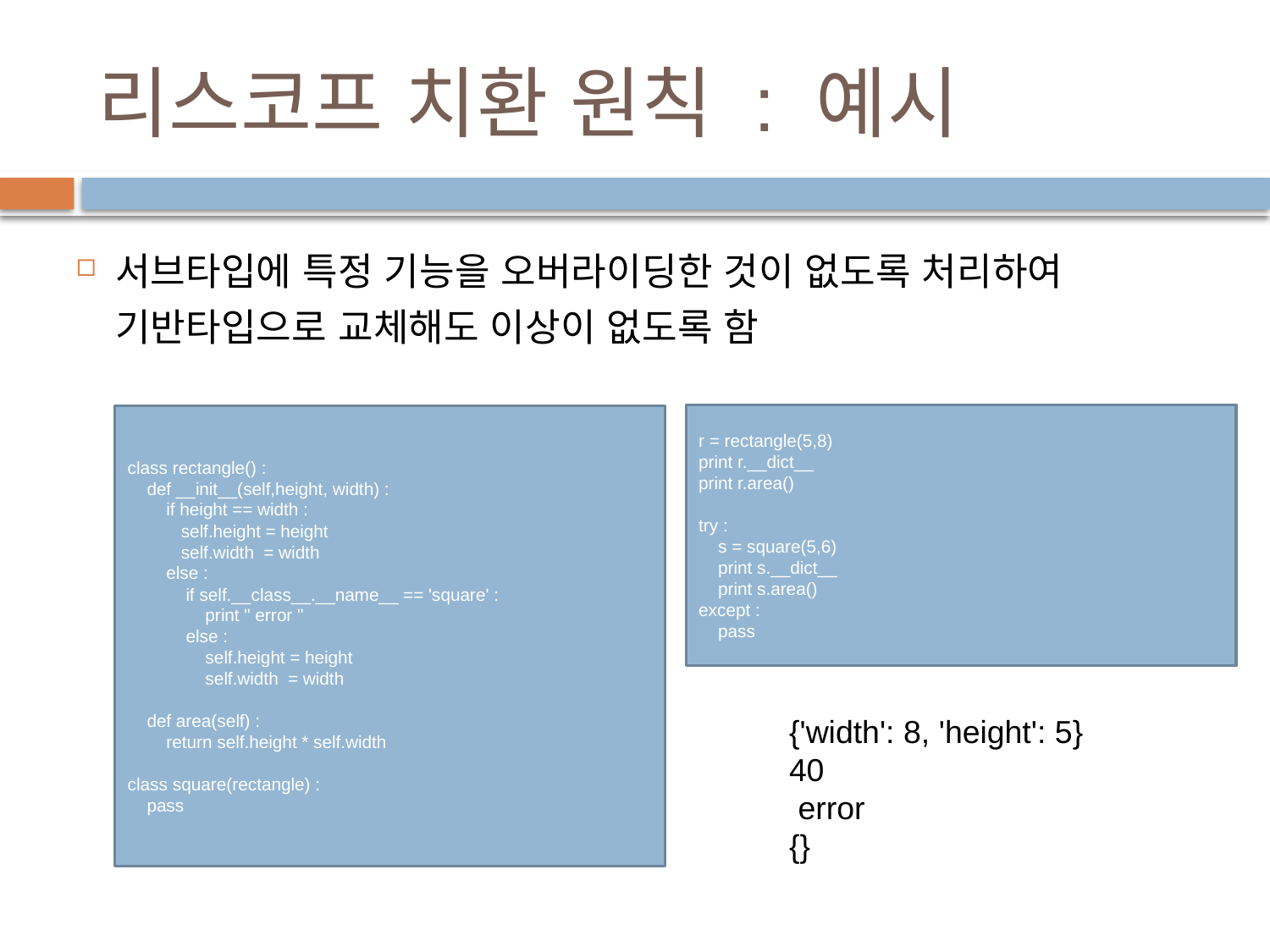

# 리스코프 치환 원칙 : 예시
서브타입에 특정 기능을 오버라이딩한 것이 없도록 처리하여 기반타입으로 교체해도 이상이 없도록 함
r = rectangle(5,8)
print r.__dict__
print r.area()

try :
    s = square(5,6)
    print s.__dict__
    print s.area()
except :
    pass
class rectangle() :
    def __init__(self,height, width) :
        if height == width :
           self.height = height
           self.width  = width
        else :
            if self.__class__.__name__ == 'square' :
                print " error "
            else :
                self.height = height
                self.width  = width

    def area(self) :
        return self.height * self.width

class square(rectangle) :
    pass
{'width': 8, 'height': 5}
40
 error
{}